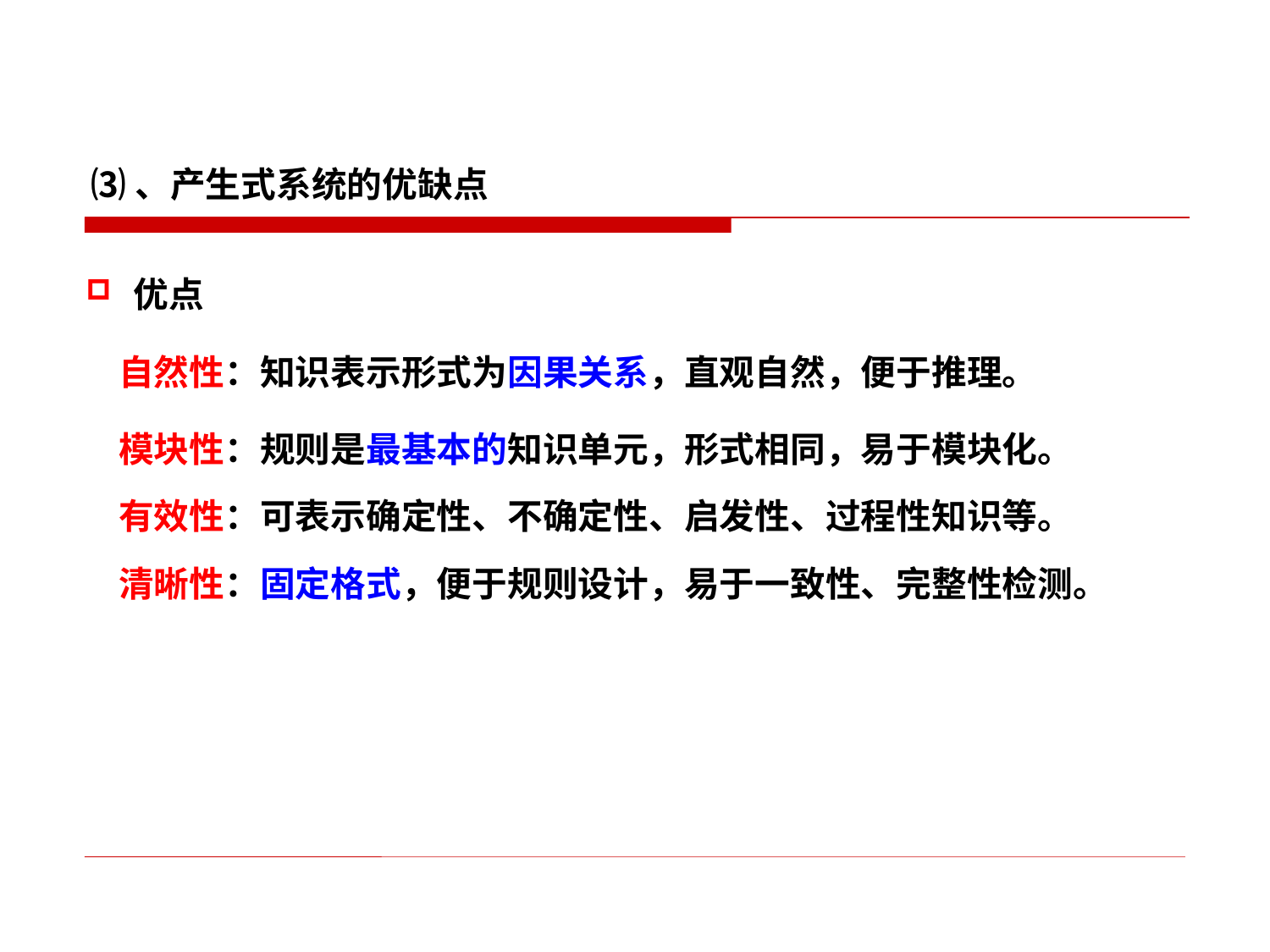

⑶、产生式系统的优缺点
优点
   自然性：知识表示形式为因果关系，直观自然，便于推理。
   模块性：规则是最基本的知识单元，形式相同，易于模块化。
   有效性：可表示确定性、不确定性、启发性、过程性知识等。
   清晰性：固定格式，便于规则设计，易于一致性、完整性检测。